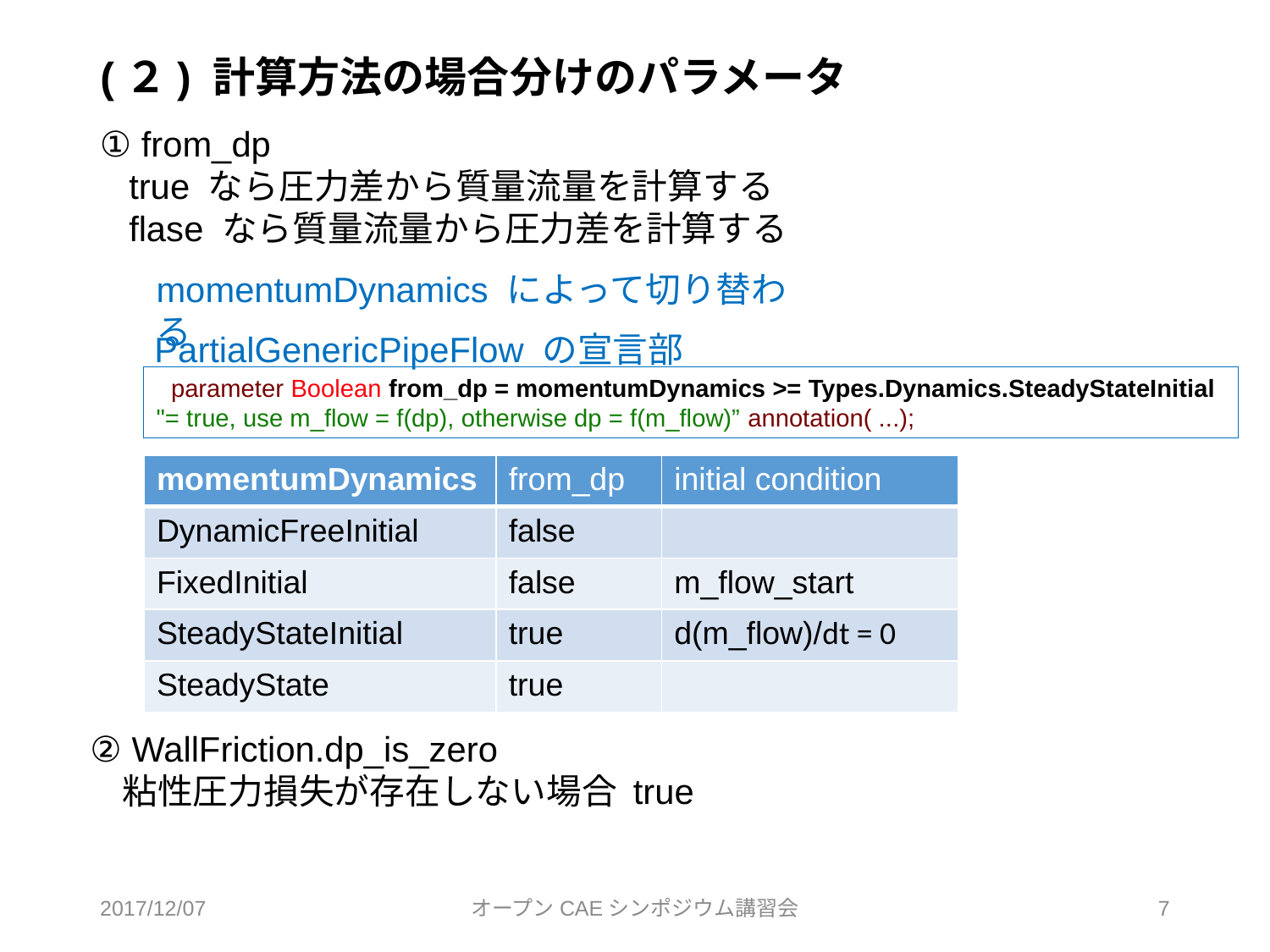

# (２) 計算方法の場合分けのパラメータ
① from_dp
   true なら圧力差から質量流量を計算する
   flase なら質量流量から圧力差を計算する
momentumDynamics によって切り替わる
PartialGenericPipeFlow の宣言部
 parameter Boolean from_dp = momentumDynamics >= Types.Dynamics.SteadyStateInitial
"= true, use m_flow = f(dp), otherwise dp = f(m_flow)” annotation( ...);
| momentumDynamics | from\_dp | initial condition |
| --- | --- | --- |
| DynamicFreeInitial | false |  |
| FixedInitial | false | m\_flow\_start |
| SteadyStateInitial | true | d(m\_flow)/dt = 0 |
| SteadyState | true |  |
② WallFriction.dp_is_zero
   粘性圧力損失が存在しない場合 true
2017/12/07
オープンCAEシンポジウム講習会
7